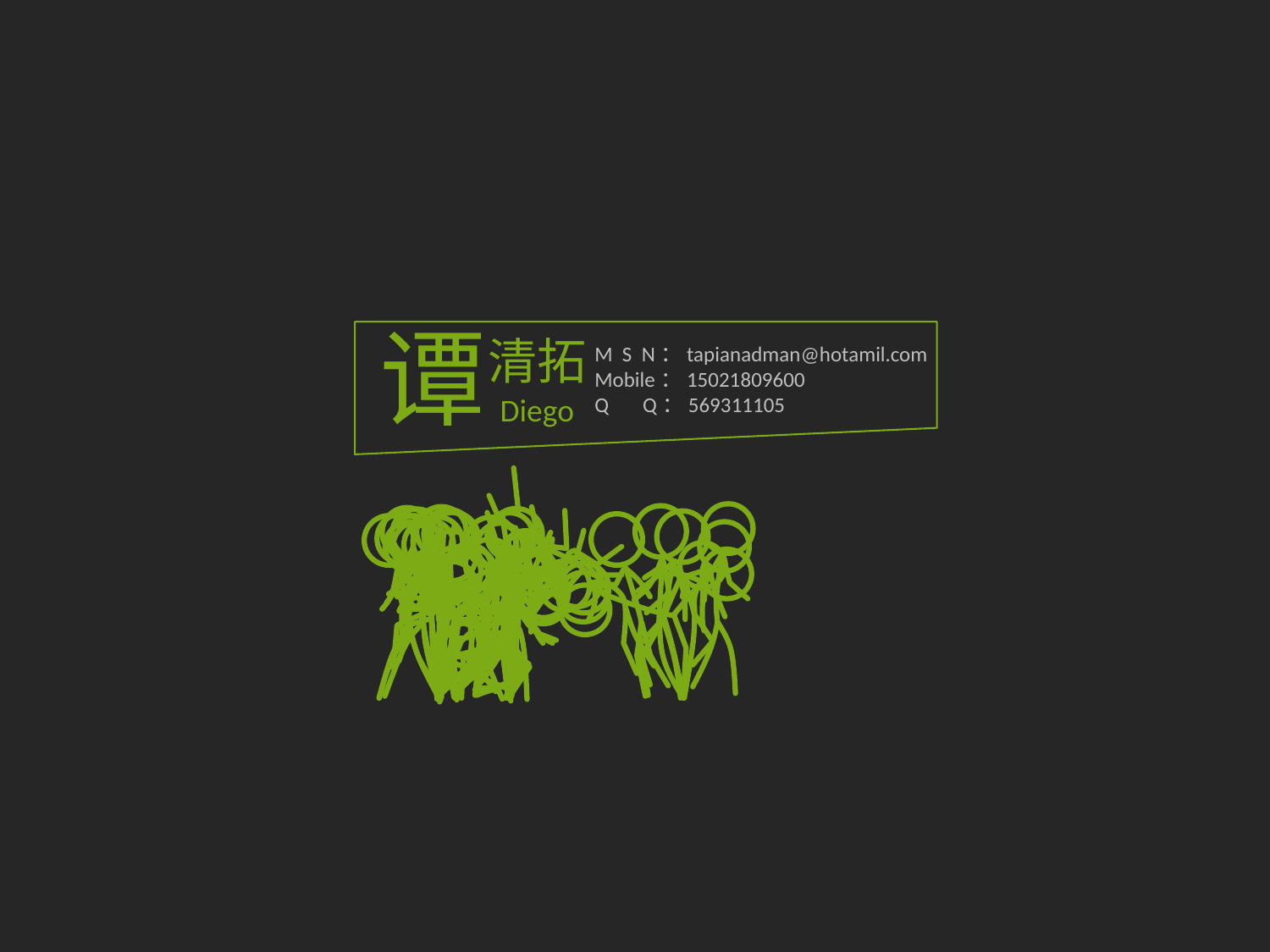

谭

清拓
M  S  N：tapianadman@hotamil.com
Mobile：15021809600
Q       Q：569311105
Diego